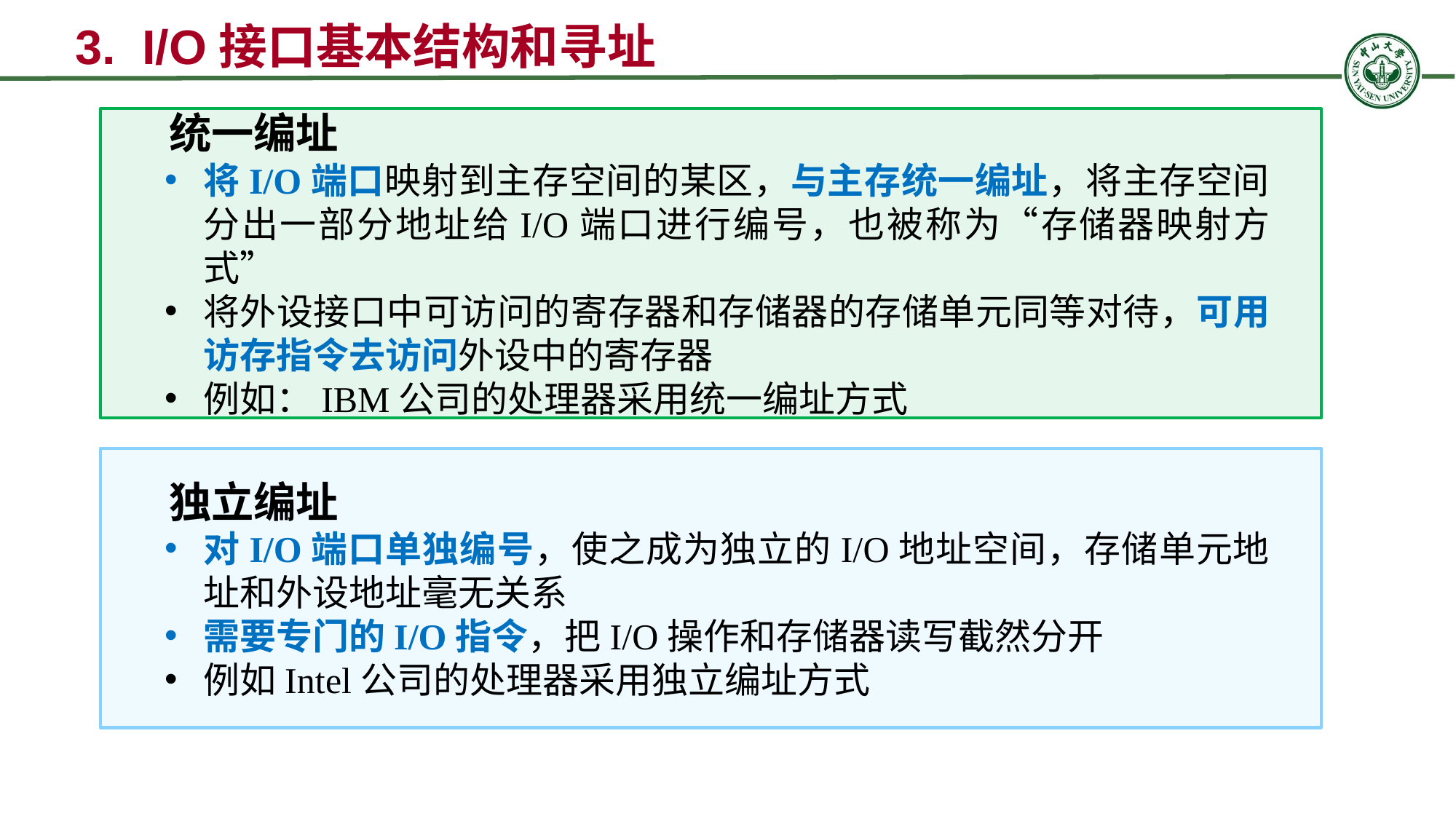

3.  I/O接口基本结构和寻址
统一编址
将I/O端口映射到主存空间的某区，与主存统一编址，将主存空间分出一部分地址给I/O端口进行编号，也被称为“存储器映射方式”
将外设接口中可访问的寄存器和存储器的存储单元同等对待，可用访存指令去访问外设中的寄存器
例如：IBM公司的处理器采用统一编址方式
独立编址
对I/O端口单独编号，使之成为独立的I/O地址空间，存储单元地址和外设地址毫无关系
需要专门的I/O指令，把I/O操作和存储器读写截然分开
例如Intel公司的处理器采用独立编址方式